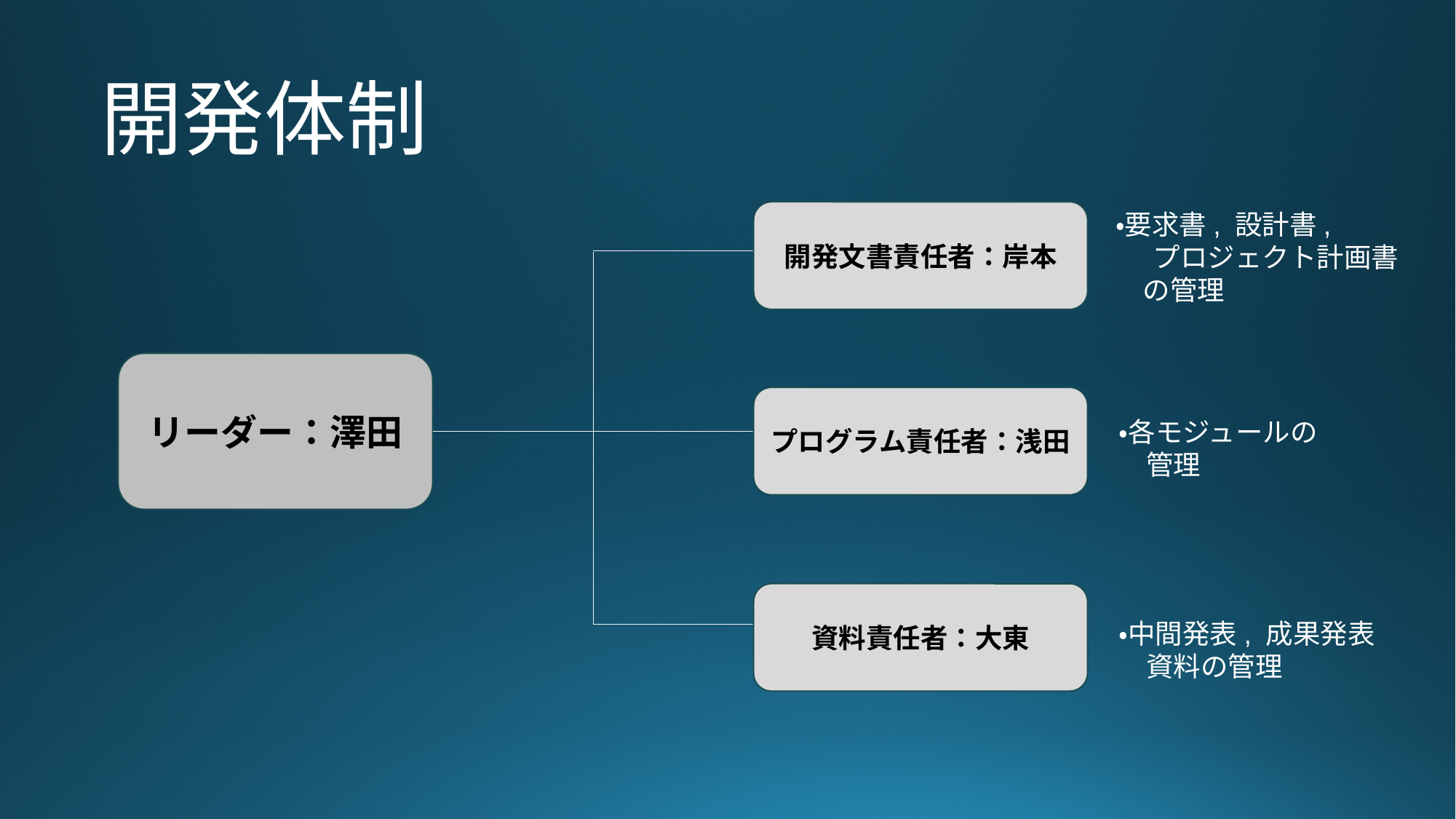

# 開発体制
開発文書責任者：岸本
・要求書, 設計書,
     プロジェクト計画書
　の管理
リーダー：澤田
プログラム責任者：浅田
・各モジュールの
　管理
資料責任者：大東
・中間発表, 成果発表
　資料の管理